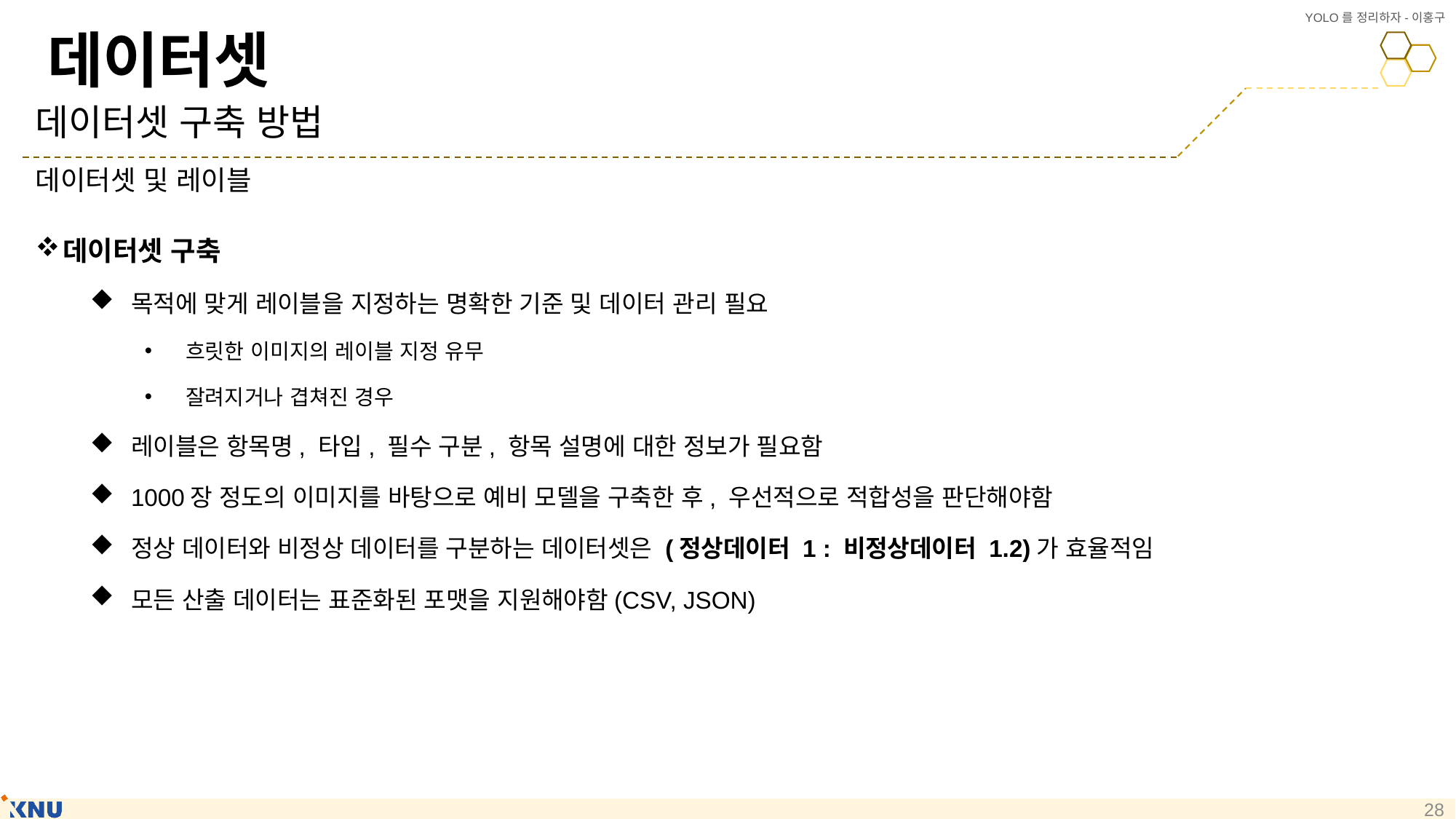

# 데이터셋
데이터셋 구축 방법
데이터셋 및 레이블
데이터셋 구축
목적에 맞게 레이블을 지정하는 명확한 기준 및 데이터 관리 필요
흐릿한 이미지의 레이블 지정 유무
잘려지거나 겹쳐진 경우
레이블은 항목명, 타입, 필수 구분, 항목 설명에 대한 정보가 필요함
1000장 정도의 이미지를 바탕으로 예비 모델을 구축한 후, 우선적으로 적합성을 판단해야함
정상 데이터와 비정상 데이터를 구분하는 데이터셋은 (정상데이터 1 : 비정상데이터 1.2)가 효율적임
모든 산출 데이터는 표준화된 포맷을 지원해야함(CSV, JSON)
28